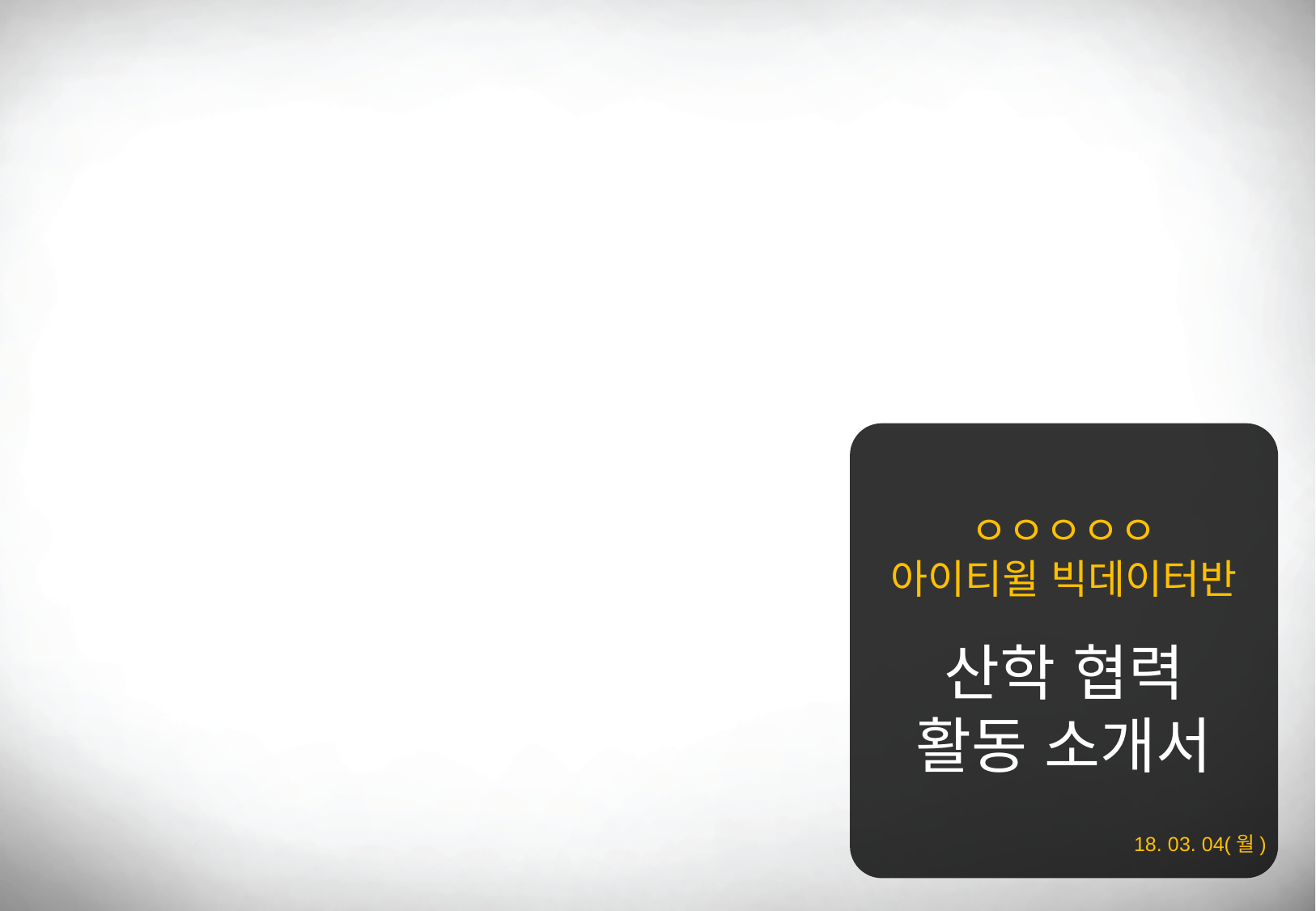

산학 협력
활동 소개서
ㅇㅇㅇㅇㅇ
아이티윌 빅데이터반
18. 03. 04(월)